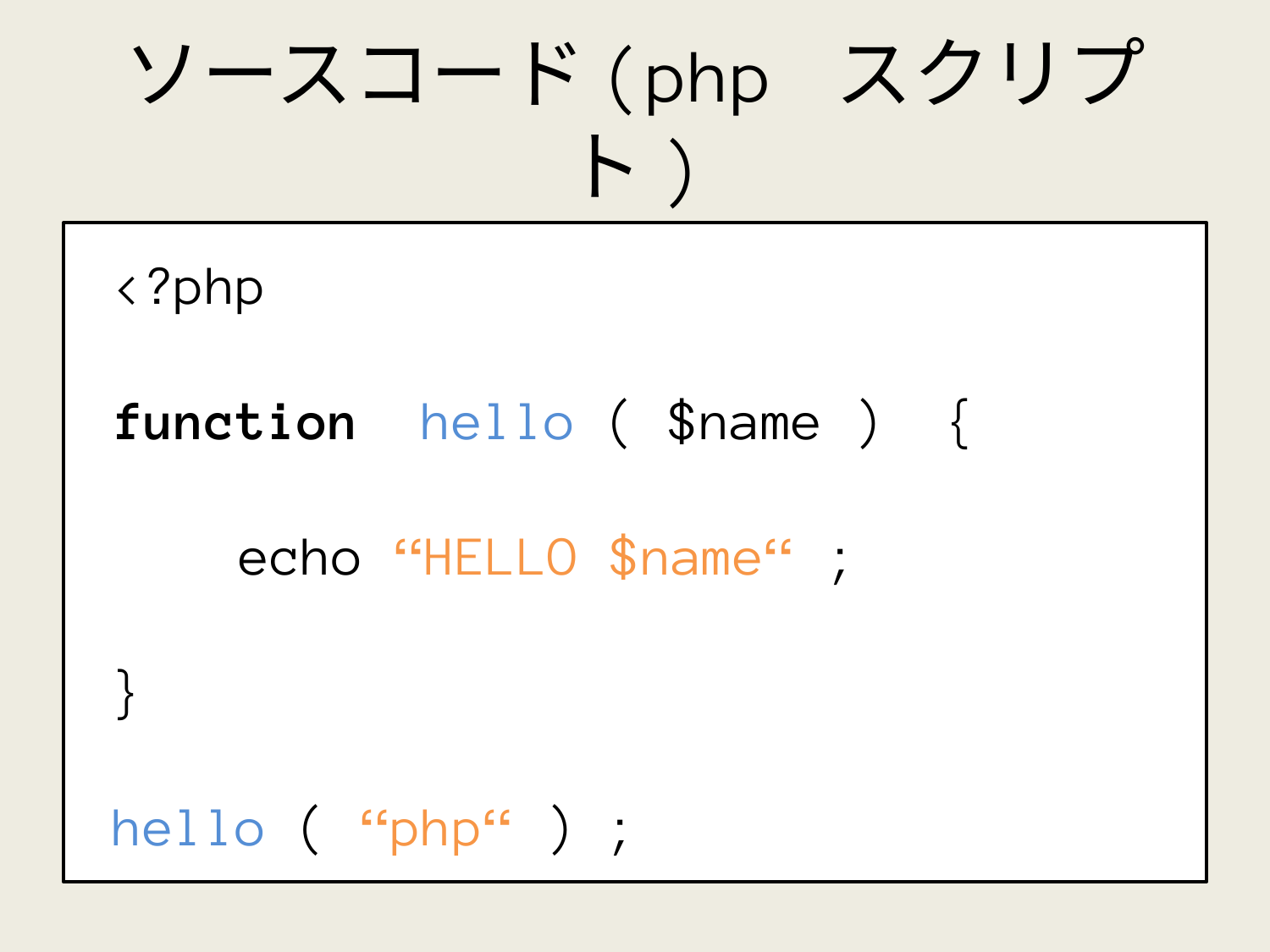

# ソースコード(php スクリプト)

<?php

function  hello ( $name )  {

	echo “HELLO $name“ ;

}

hello ( “php“ ) ;